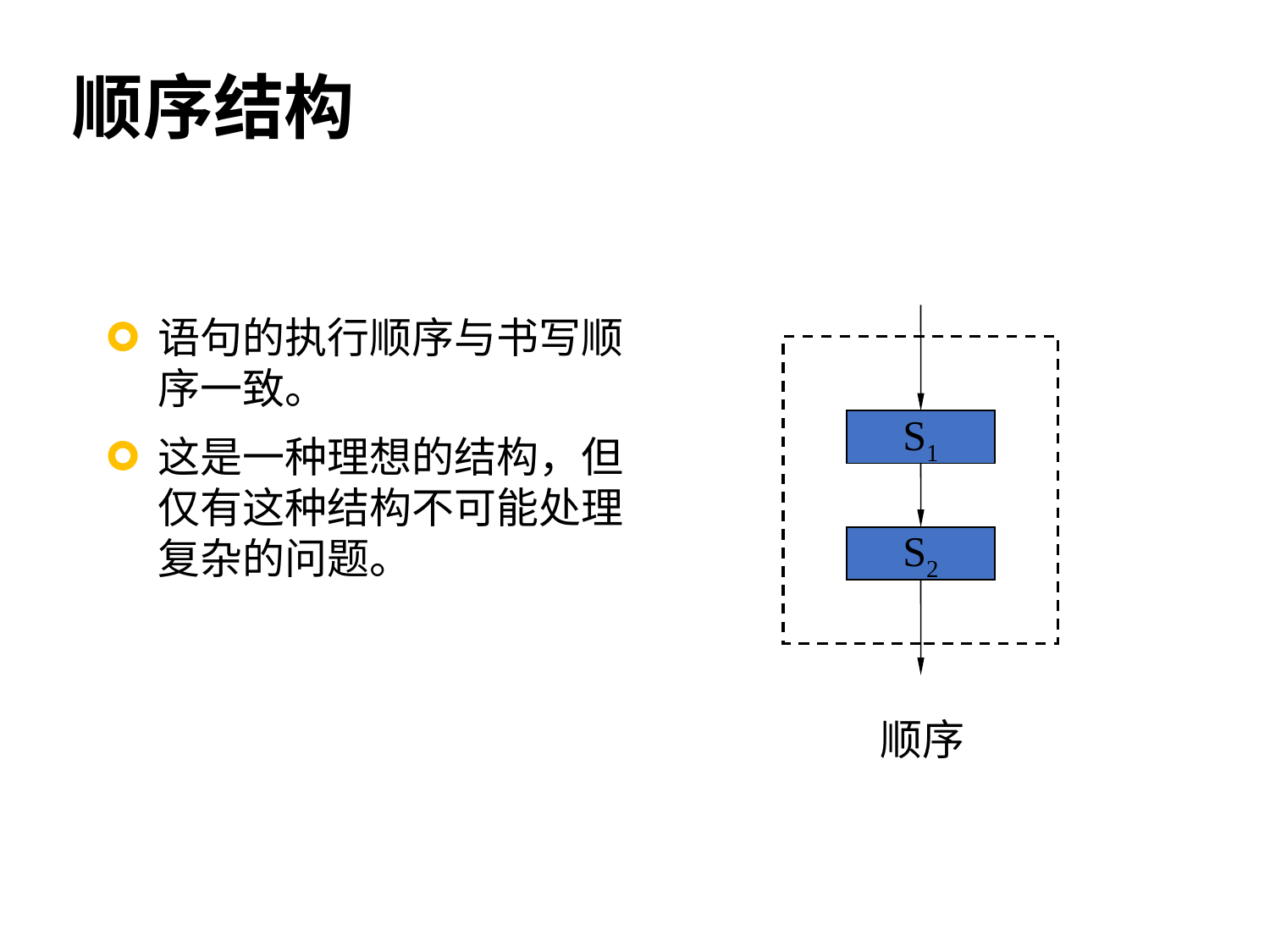

# 顺序结构
语句的执行顺序与书写顺序一致。
这是一种理想的结构，但仅有这种结构不可能处理复杂的问题。

S1

S2

顺序